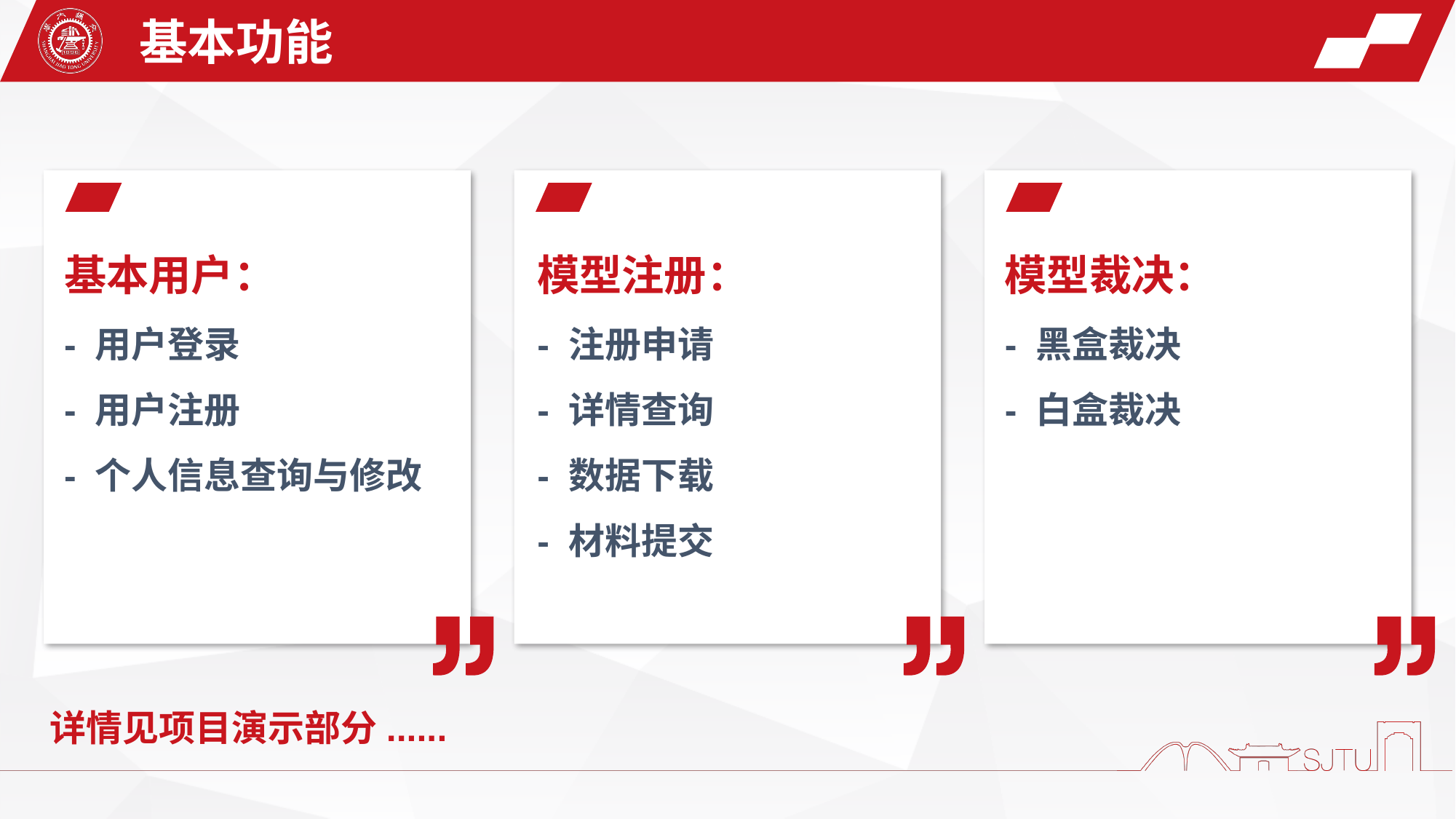

基本功能

基本用户：
- 用户登录
- 用户注册
- 个人信息查询与修改
模型注册：
- 注册申请
- 详情查询
- 数据下载
- 材料提交
模型裁决：
- 黑盒裁决
- 白盒裁决

详情见项目演示部分......